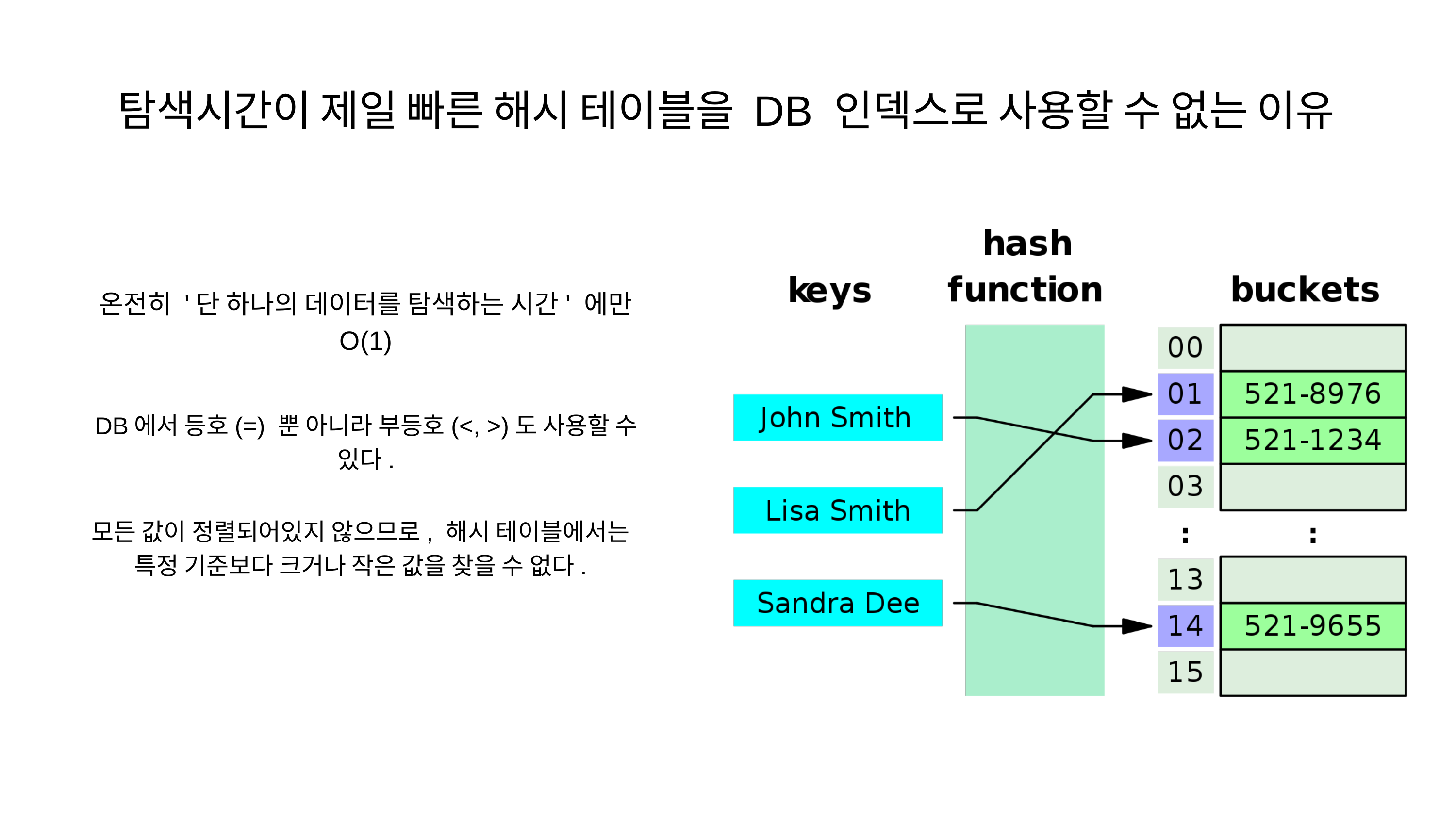

탐색시간이 제일 빠른 해시 테이블을 DB 인덱스로 사용할 수 없는 이유

온전히 '단 하나의 데이터를 탐색하는 시간' 에만 O(1)
DB에서 등호(=) 뿐 아니라 부등호(<, >)도 사용할 수 있다.
모든 값이 정렬되어있지 않으므로, 해시 테이블에서는 특정 기준보다 크거나 작은 값을 찾을 수 없다.